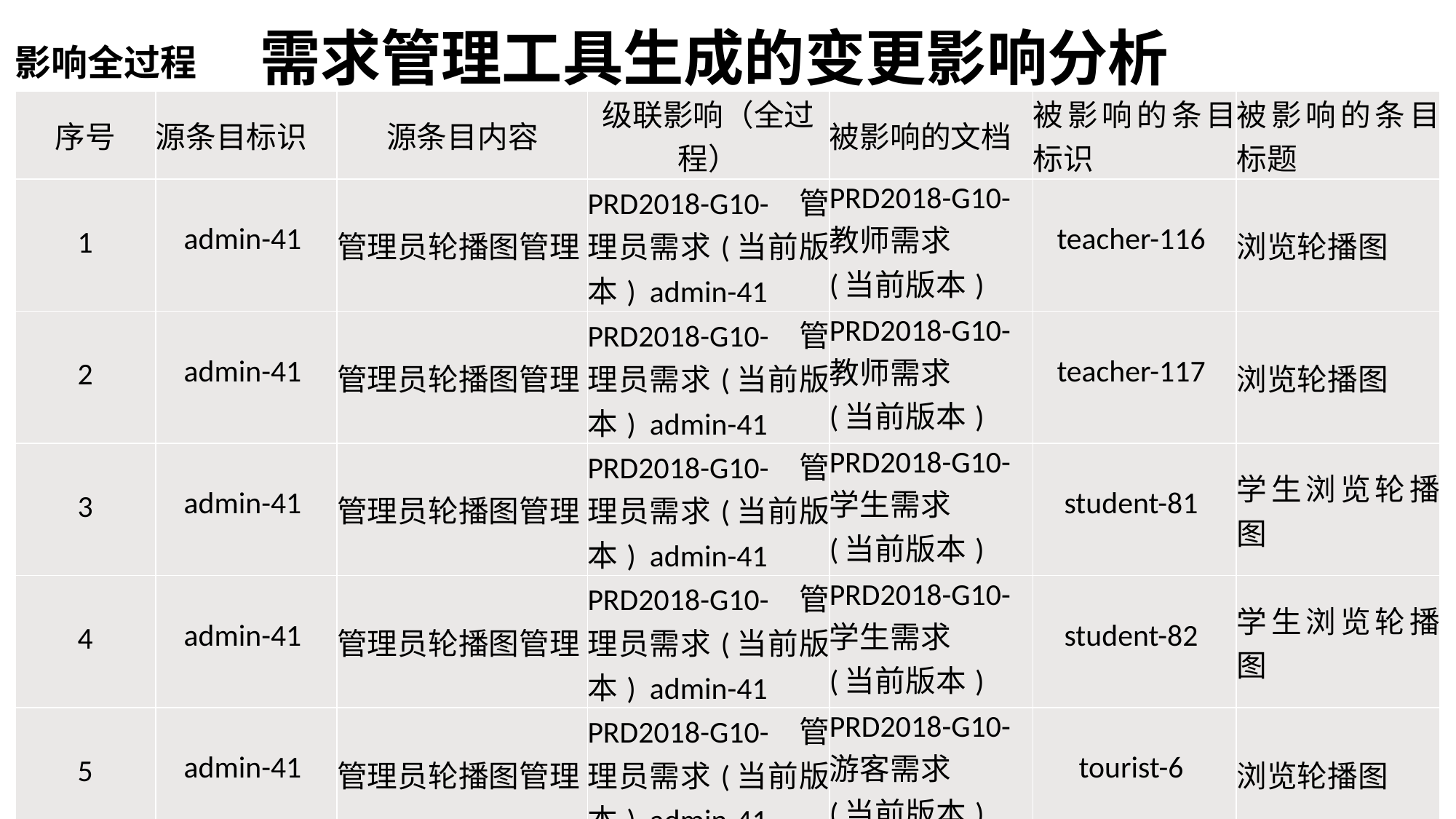

需求管理工具生成的变更影响分析
影响全过程

| 序号 | 源条目标识 | 源条目内容 | 级联影响（全过程） | 被影响的文档 | 被影响的条目标识 | 被影响的条目标题 |
| --- | --- | --- | --- | --- | --- | --- |
| 1 | admin-41 | 管理员轮播图管理 | PRD2018-G10-管理员需求(当前版本)  admin-41 | PRD2018-G10-教师需求 (当前版本) | teacher-116 | 浏览轮播图 |
| 2 | admin-41 | 管理员轮播图管理 | PRD2018-G10-管理员需求(当前版本)  admin-41 | PRD2018-G10-教师需求 (当前版本) | teacher-117 | 浏览轮播图 |
| 3 | admin-41 | 管理员轮播图管理 | PRD2018-G10-管理员需求(当前版本)  admin-41 | PRD2018-G10-学生需求 (当前版本) | student-81 | 学生浏览轮播图 |
| 4 | admin-41 | 管理员轮播图管理 | PRD2018-G10-管理员需求(当前版本)  admin-41 | PRD2018-G10-学生需求 (当前版本) | student-82 | 学生浏览轮播图 |
| 5 | admin-41 | 管理员轮播图管理 | PRD2018-G10-管理员需求(当前版本)  admin-41 | PRD2018-G10-游客需求 (当前版本) | tourist-6 | 浏览轮播图 |
| 6 | admin-41 | 管理员轮播图管理 | PRD2018-G10-管理员需求(当前版本)  admin-41 | PRD2018-G10-游客需求 (当前版本) | tourist-5 | 浏览轮播图 |